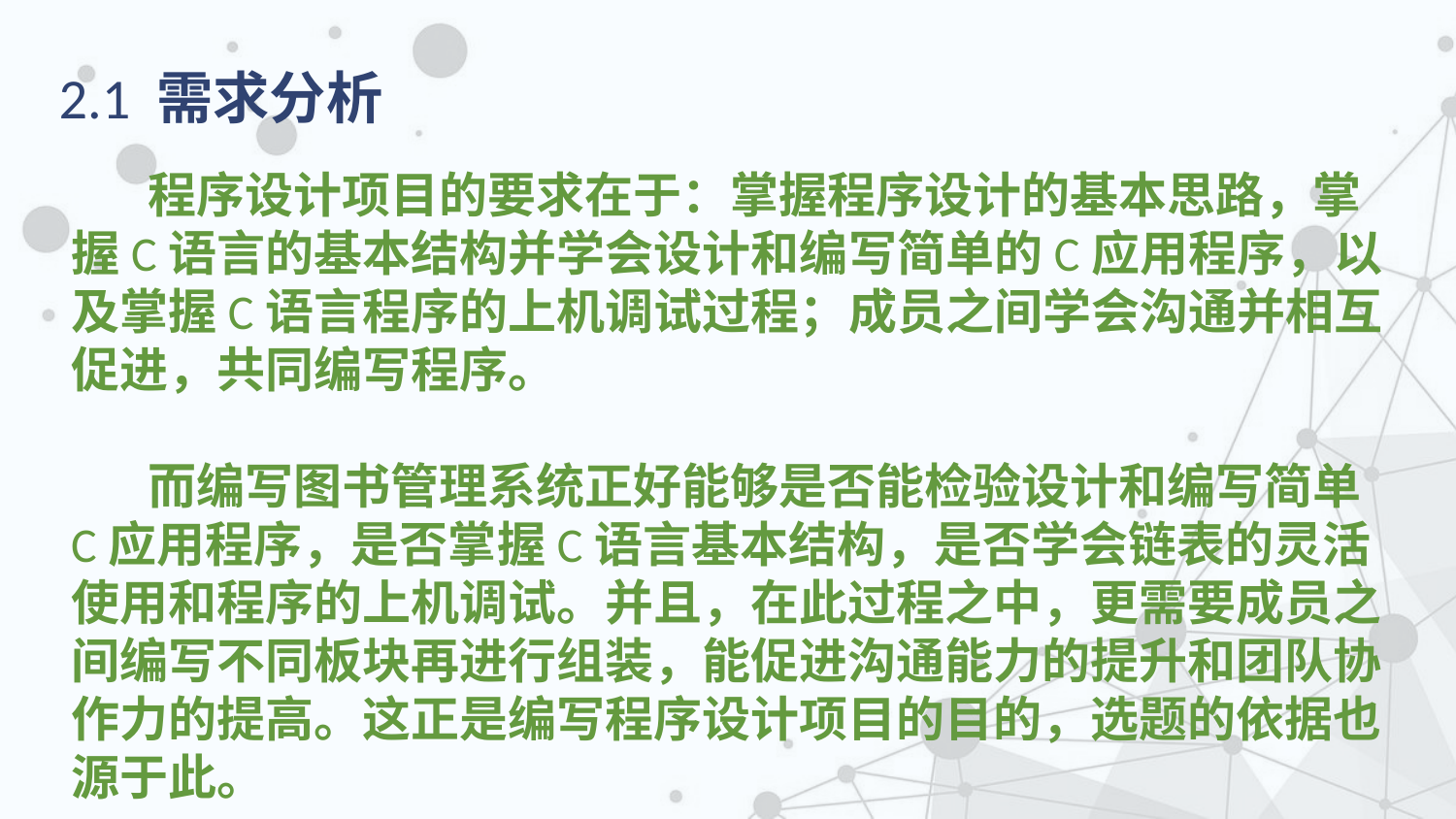

2.1 需求分析
      程序设计项目的要求在于：掌握程序设计的基本思路，掌握C语言的基本结构并学会设计和编写简单的C应用程序，以及掌握C语言程序的上机调试过程；成员之间学会沟通并相互促进，共同编写程序。

      而编写图书管理系统正好能够是否能检验设计和编写简单C应用程序，是否掌握C语言基本结构，是否学会链表的灵活使用和程序的上机调试。并且，在此过程之中，更需要成员之间编写不同板块再进行组装，能促进沟通能力的提升和团队协作力的提高。这正是编写程序设计项目的目的，选题的依据也源于此。